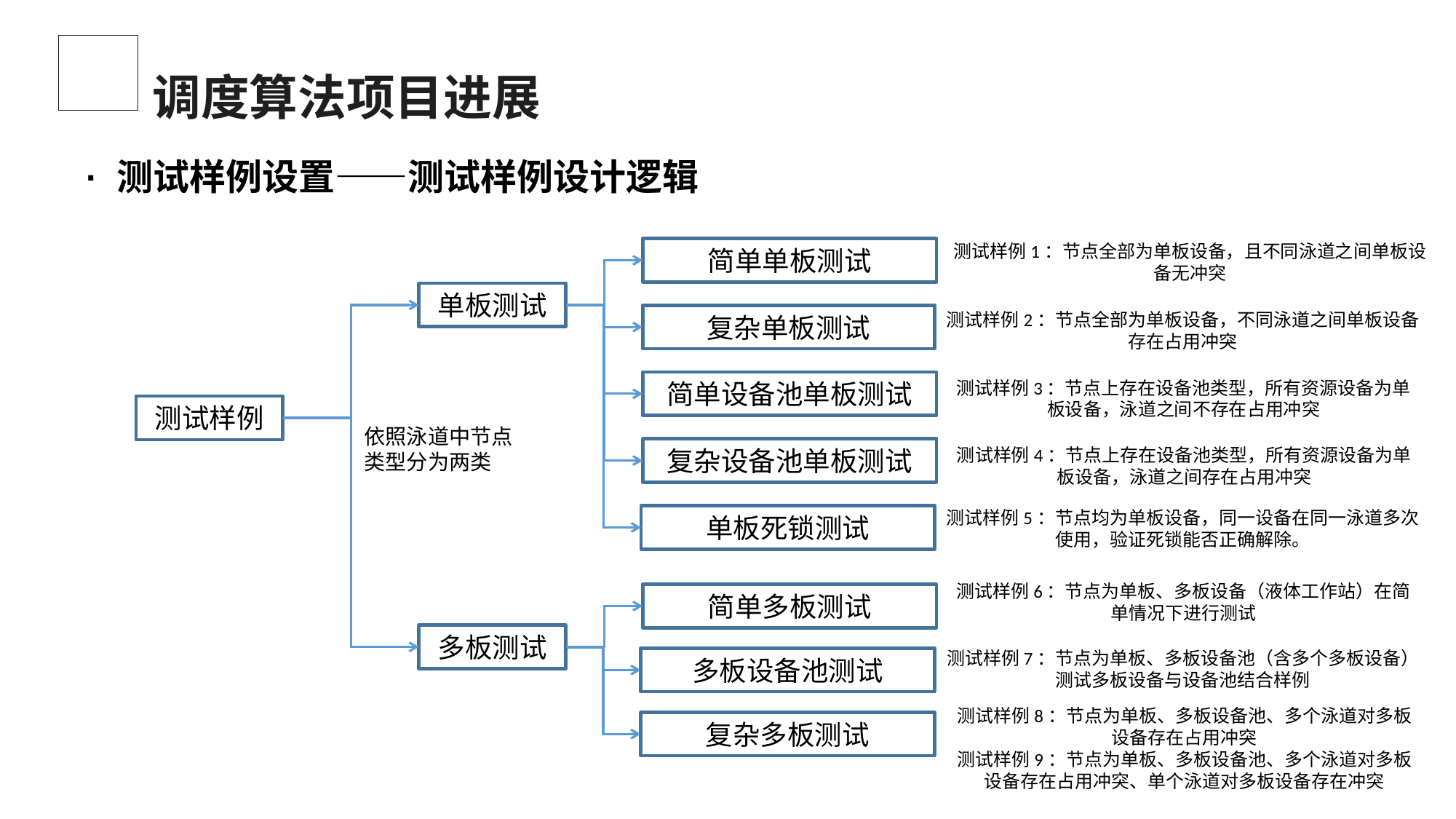

调度算法项目进展
· 测试样例设置——测试样例设计逻辑
测试样例1：节点全部为单板设备，且不同泳道之间单板设备无冲突
简单单板测试
单板测试
测试样例2：节点全部为单板设备，不同泳道之间单板设备存在占用冲突
复杂单板测试
测试样例3：节点上存在设备池类型，所有资源设备为单板设备，泳道之间不存在占用冲突
简单设备池单板测试
测试样例
依照泳道中节点类型分为两类
测试样例4：节点上存在设备池类型，所有资源设备为单板设备，泳道之间存在占用冲突
复杂设备池单板测试
测试样例5：节点均为单板设备，同一设备在同一泳道多次使用，验证死锁能否正确解除。
单板死锁测试
测试样例6：节点为单板、多板设备（液体工作站）在简单情况下进行测试
简单多板测试
多板测试
测试样例7：节点为单板、多板设备池（含多个多板设备）测试多板设备与设备池结合样例
多板设备池测试
测试样例8：节点为单板、多板设备池、多个泳道对多板设备存在占用冲突
测试样例9：节点为单板、多板设备池、多个泳道对多板设备存在占用冲突、单个泳道对多板设备存在冲突
复杂多板测试